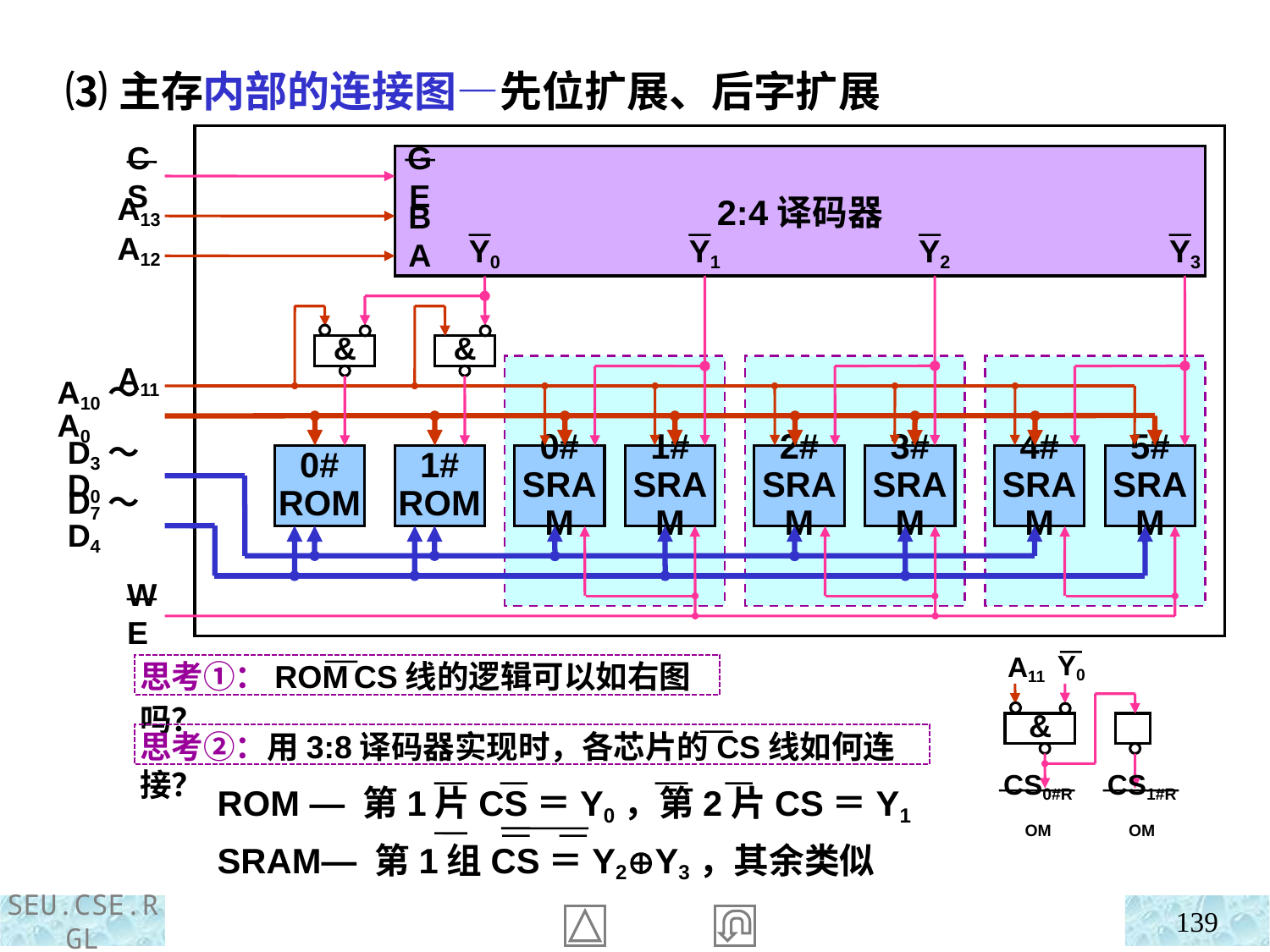

⑶主存内部的连接图—先位扩展、后字扩展

CS

A13

A12

A11

A10～A0

0#
ROM
1#
ROM
0#
SRAM
1#
SRAM
2#
SRAM
3#
SRAM
4#
SRAM
5#
SRAM
D3～D0

D7～D4

WE

2:4译码器
GE

B
A

Y0

Y1

Y2

Y3

&
&

Y0

A11

&

CS0#ROM

CS1#ROM

思考①：ROM CS线的逻辑可以如右图吗？

思考②：用3:8译码器实现时，各芯片的CS线如何连接？

ROM ― 第1片CS＝Y0，第2片CS＝Y1
SRAM― 第1组CS＝Y2⊕Y3，其余类似

139